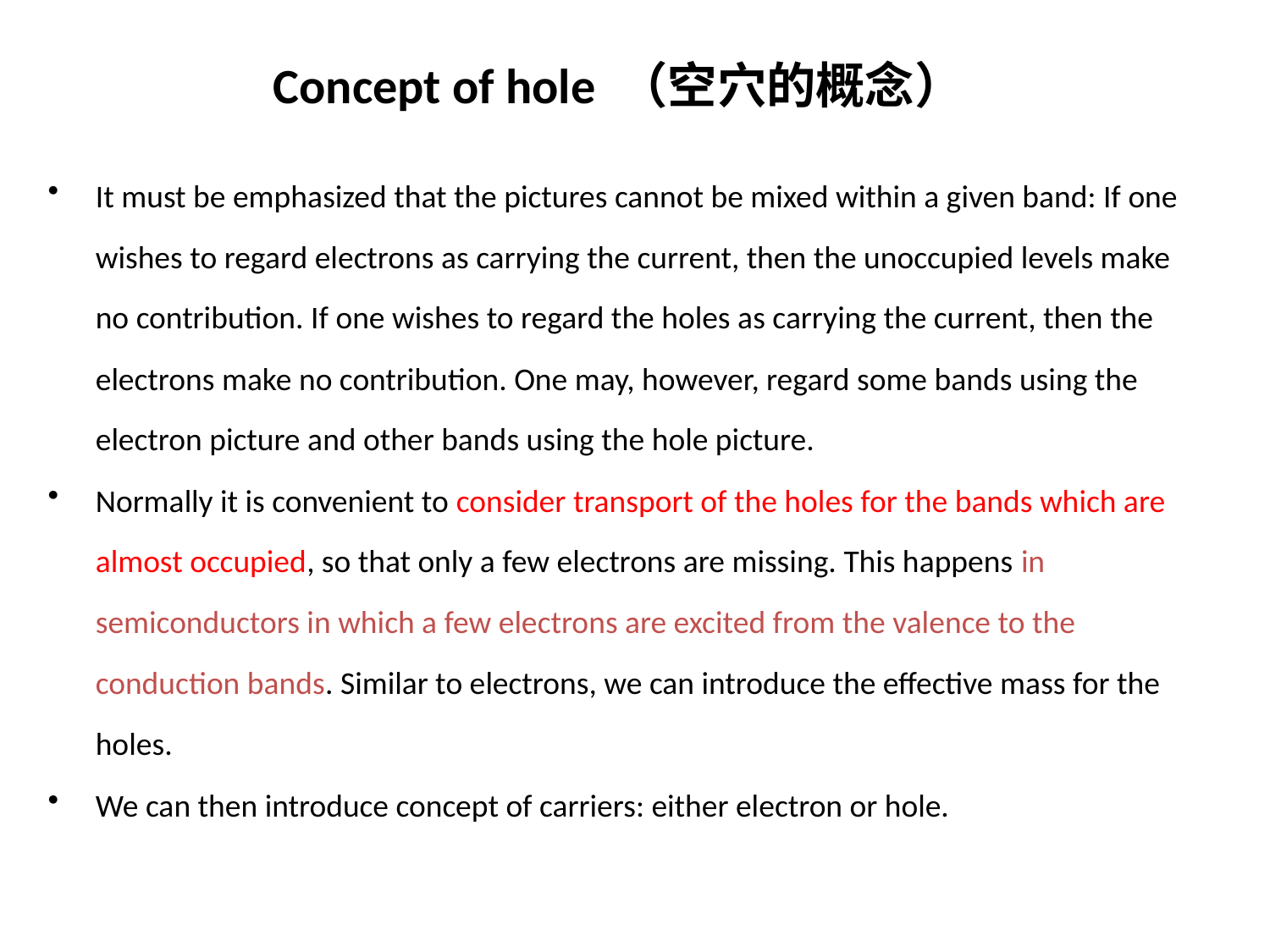

Concept of hole （空穴的概念）
It must be emphasized that the pictures cannot be mixed within a given band: If one wishes to regard electrons as carrying the current, then the unoccupied levels make no contribution. If one wishes to regard the holes as carrying the current, then the electrons make no contribution. One may, however, regard some bands using the electron picture and other bands using the hole picture.
Normally it is convenient to consider transport of the holes for the bands which are almost occupied, so that only a few electrons are missing. This happens in semiconductors in which a few electrons are excited from the valence to the conduction bands. Similar to electrons, we can introduce the effective mass for the holes.
We can then introduce concept of carriers: either electron or hole.